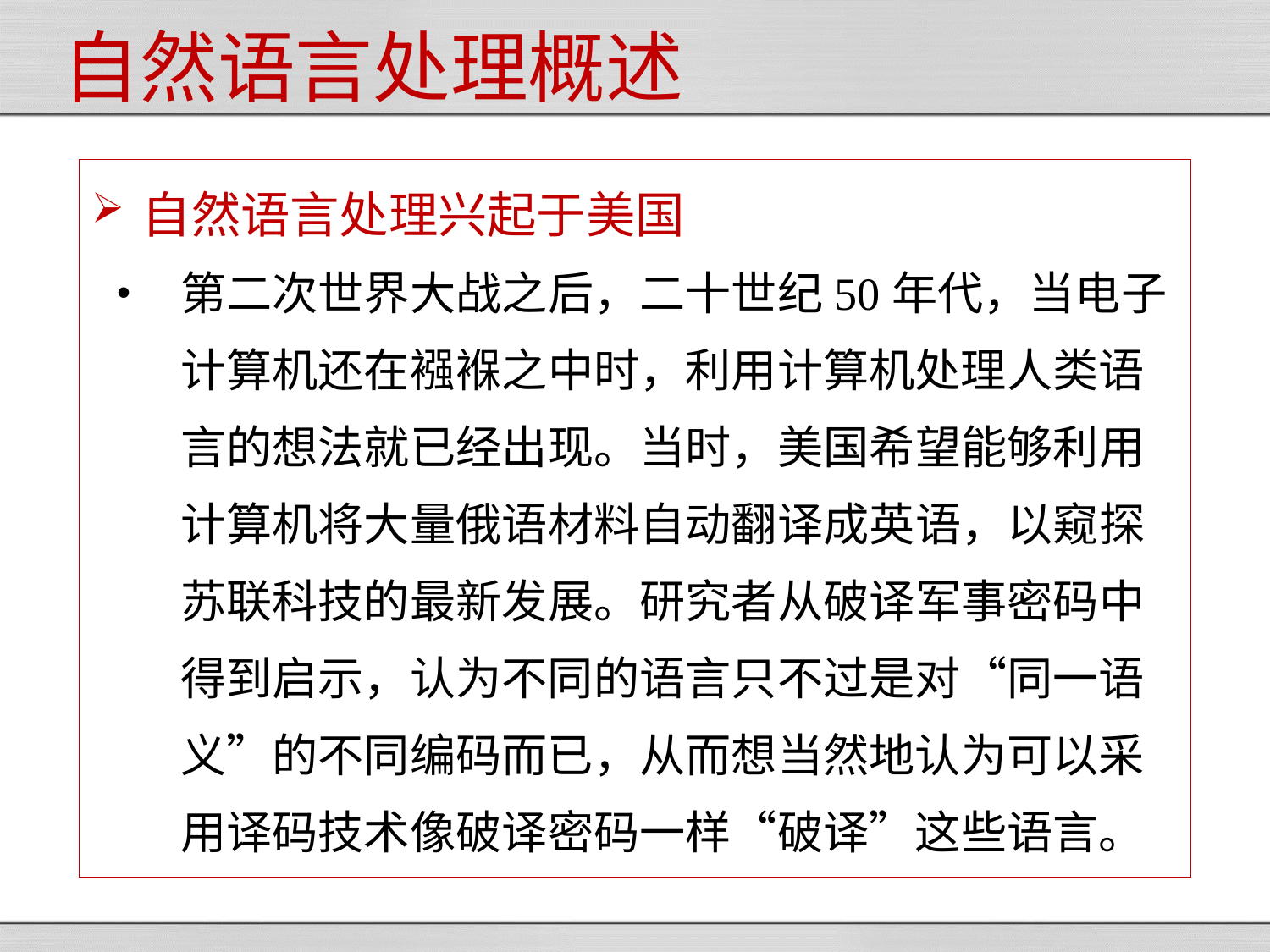

自然语言处理概述
自然语言处理兴起于美国
第二次世界大战之后，二十世纪50年代，当电子计算机还在襁褓之中时，利用计算机处理人类语言的想法就已经出现。当时，美国希望能够利用计算机将大量俄语材料自动翻译成英语，以窥探苏联科技的最新发展。研究者从破译军事密码中得到启示，认为不同的语言只不过是对“同一语义”的不同编码而已，从而想当然地认为可以采用译码技术像破译密码一样“破译”这些语言。